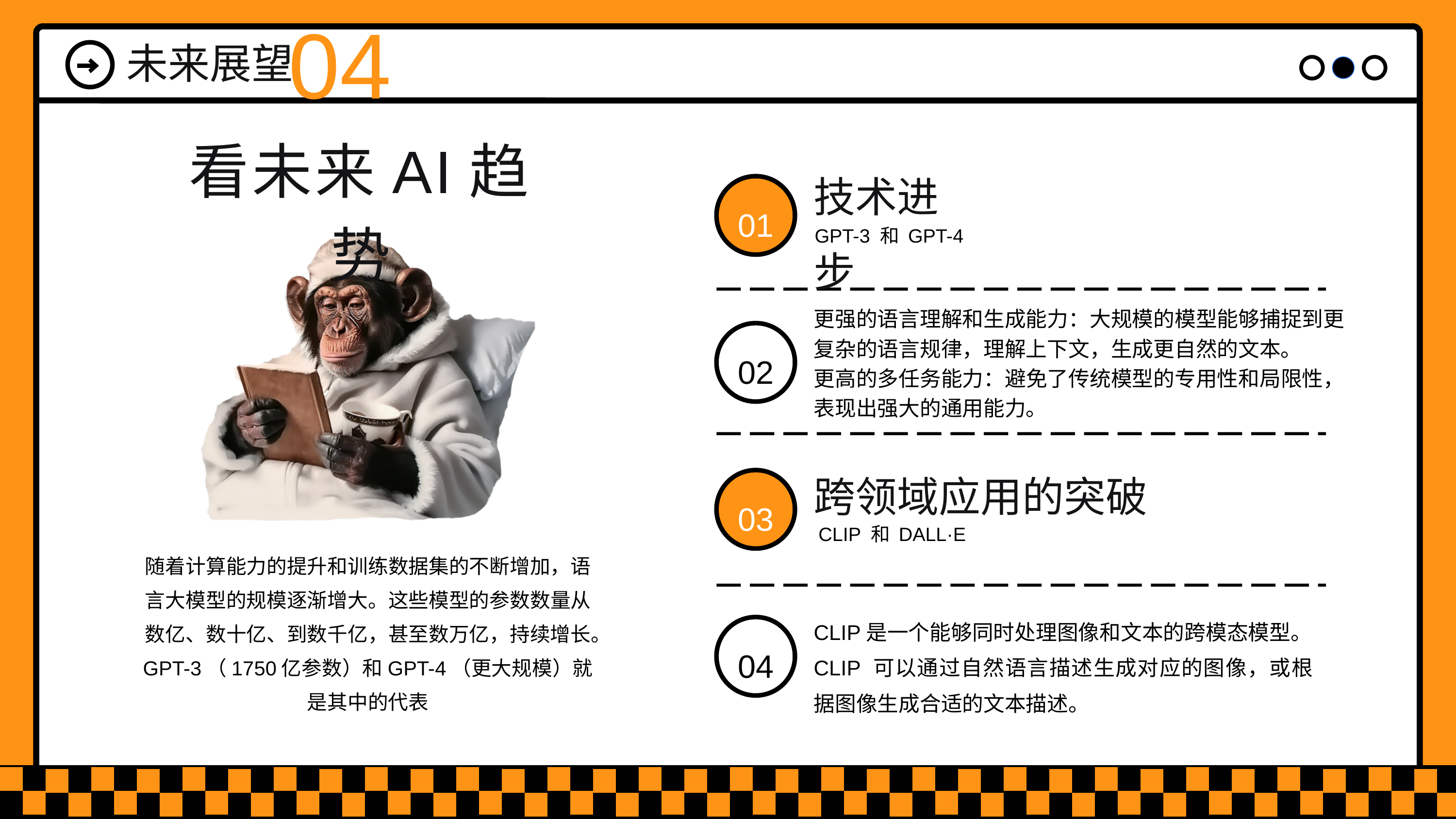

04
未来展望

看未来AI趋势
技术进步

01
GPT-3 和 GPT-4

更强的语言理解和生成能力：大规模的模型能够捕捉到更复杂的语言规律，理解上下文，生成更自然的文本。
更高的多任务能力：避免了传统模型的专用性和局限性，表现出强大的通用能力。

02

跨领域应用的突破

03
CLIP 和 DALL·E
随着计算能力的提升和训练数据集的不断增加，语言大模型的规模逐渐增大。这些模型的参数数量从数亿、数十亿、到数千亿，甚至数万亿，持续增长。GPT-3（1750亿参数）和GPT-4（更大规模）就是其中的代表

CLIP是一个能够同时处理图像和文本的跨模态模型。CLIP 可以通过自然语言描述生成对应的图像，或根据图像生成合适的文本描述。

04